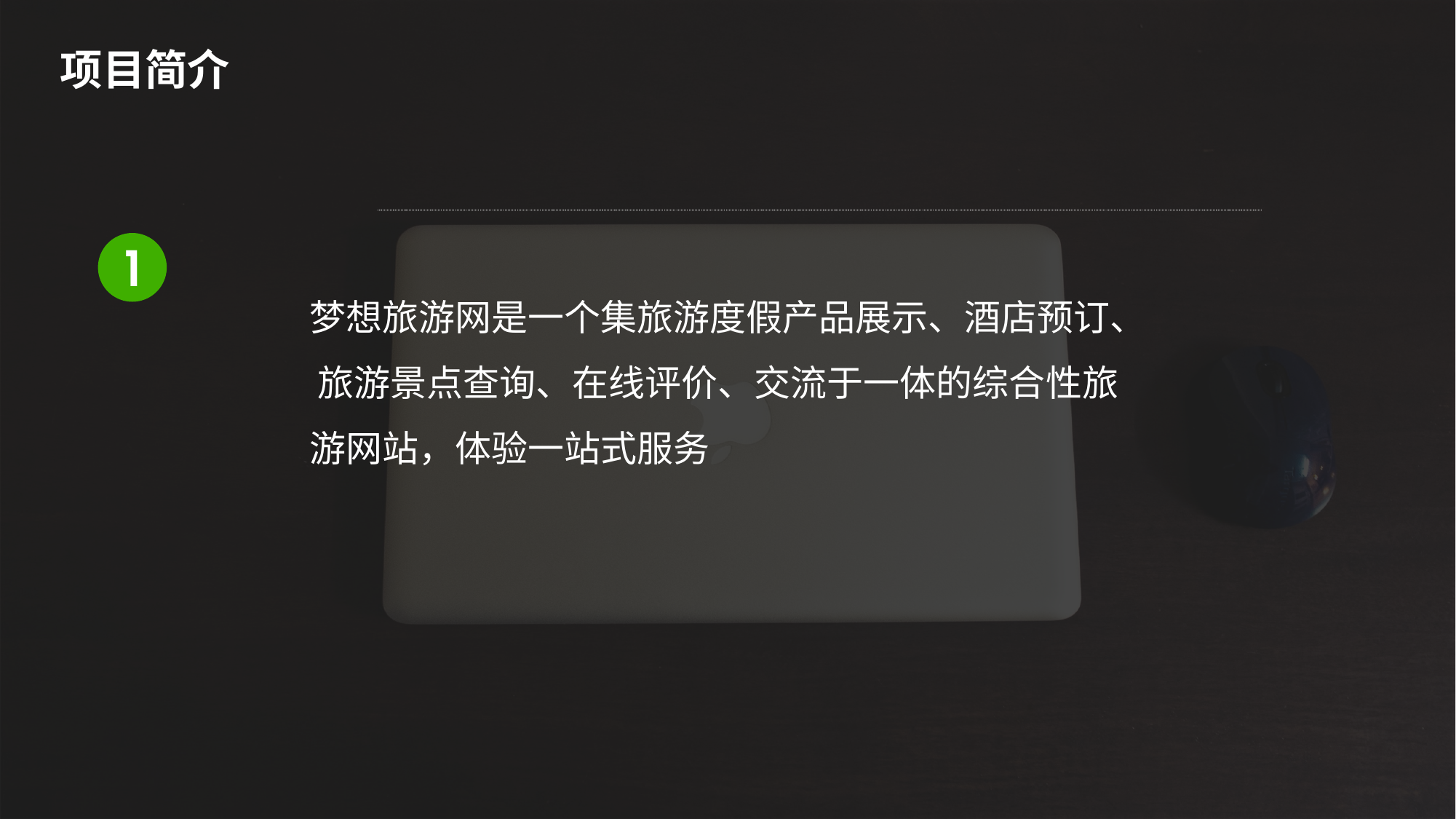

项目简介
1
梦想旅游网是一个集旅游度假产品展示、酒店预订、 旅游景点查询、在线评价、交流于一体的综合性旅游网站，体验一站式服务